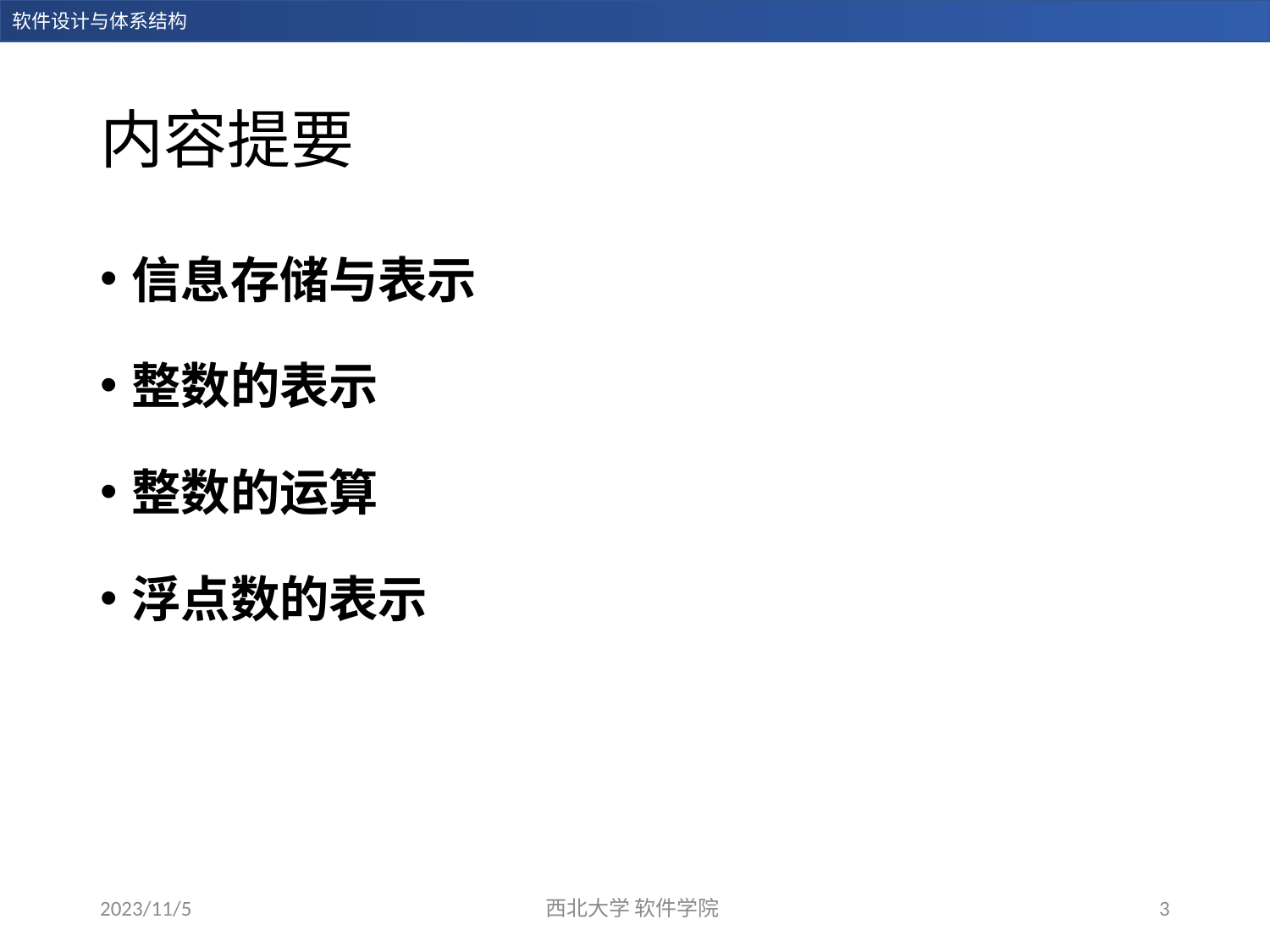

# 内容提要
信息存储与表示
整数的表示
整数的运算
浮点数的表示
2023/11/5
西北大学 软件学院
3